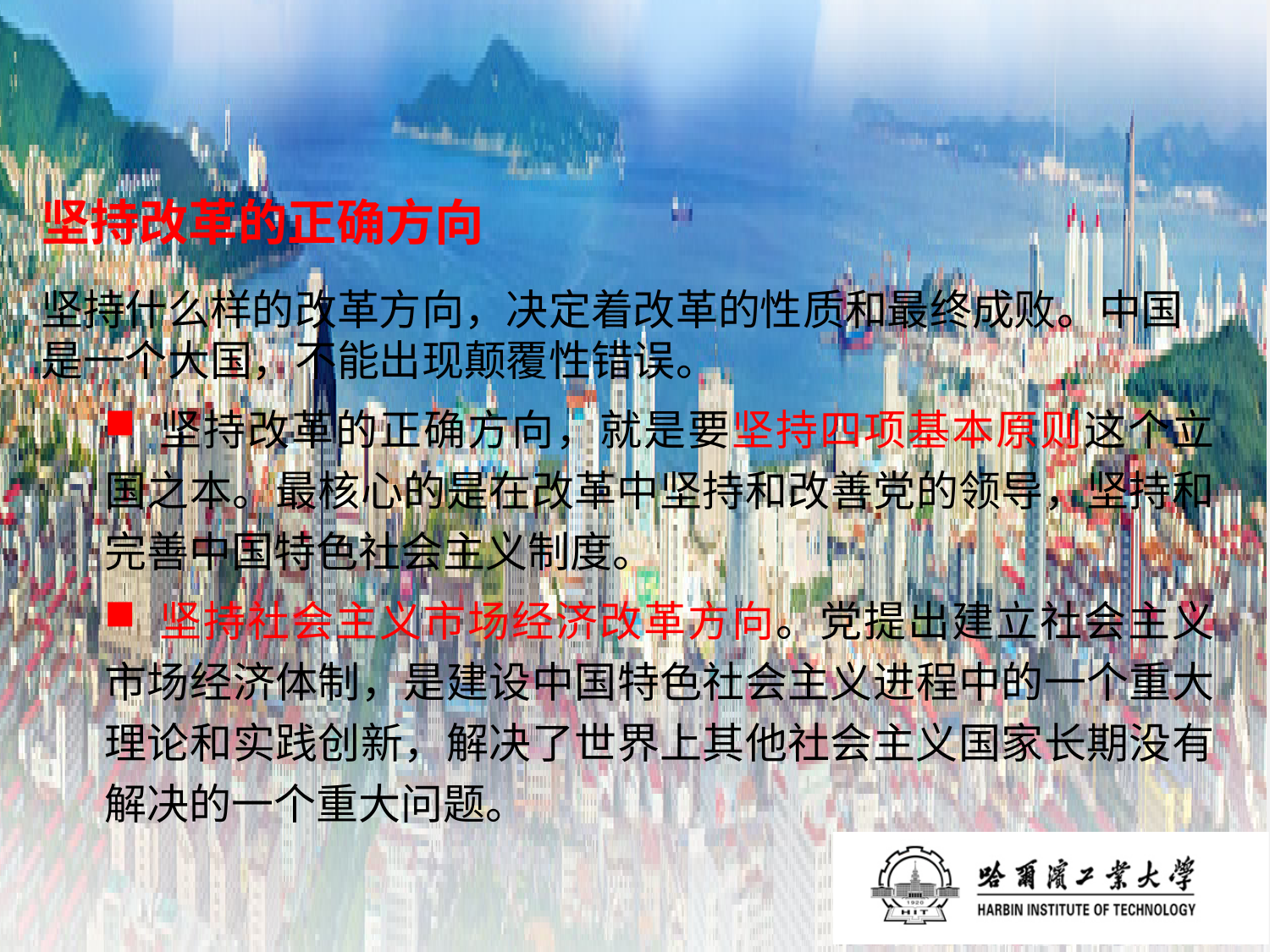

# 坚持改革的正确方向
坚持什么样的改革方向，决定着改革的性质和最终成败。中国是一个大国，不能出现颠覆性错误。
 坚持改革的正确方向，就是要坚持四项基本原则这个立国之本。最核心的是在改革中坚持和改善党的领导，坚持和完善中国特色社会主义制度。
 坚持社会主义市场经济改革方向。党提出建立社会主义市场经济体制，是建设中国特色社会主义进程中的一个重大理论和实践创新，解决了世界上其他社会主义国家长期没有解决的一个重大问题。